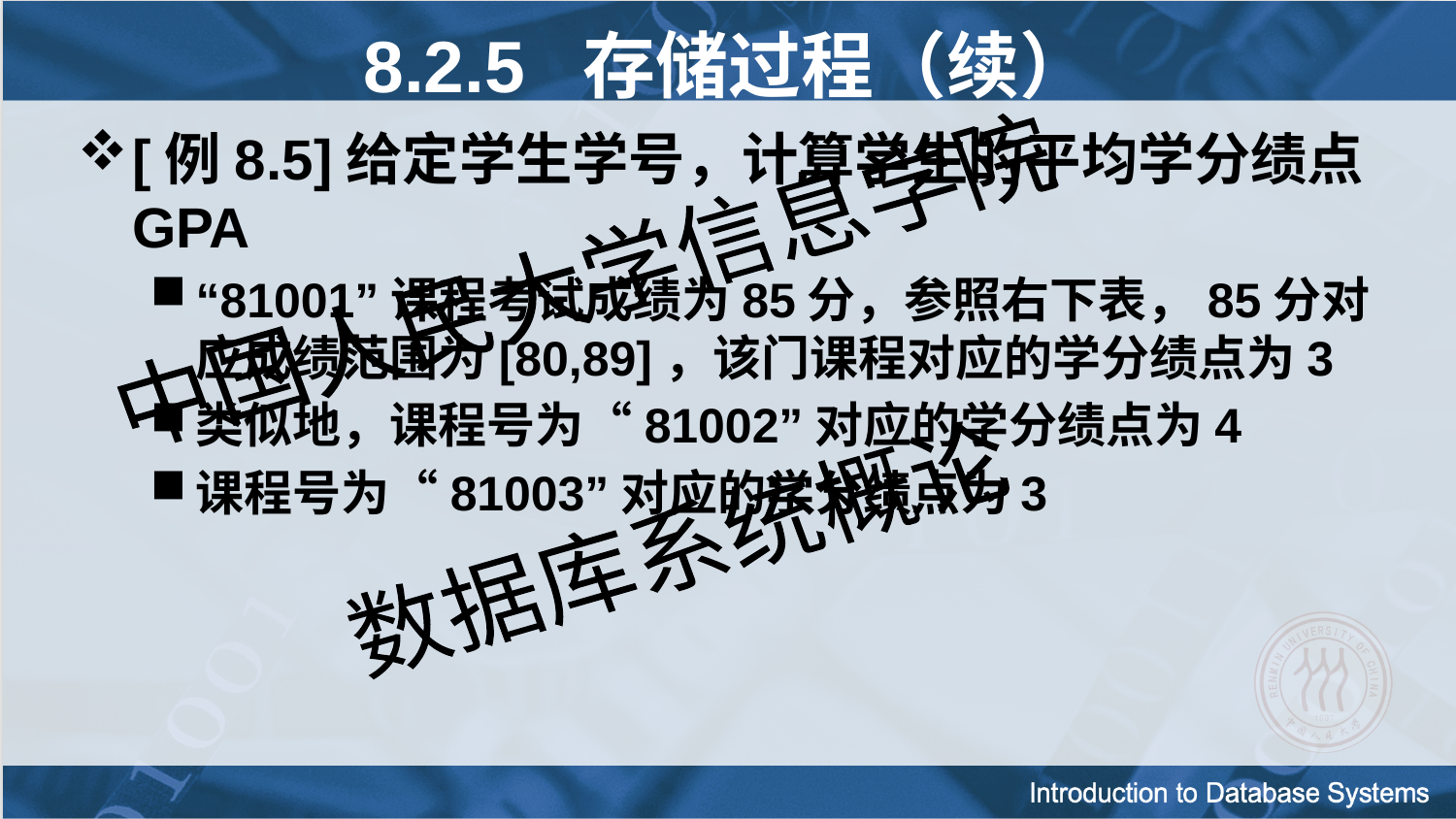

8.2.5  存储过程（续）
[例8.5]给定学生学号，计算学生的平均学分绩点GPA
“81001”课程考试成绩为85分，参照右下表，85分对应成绩范围为[80,89]，该门课程对应的学分绩点为3
类似地，课程号为“81002”对应的学分绩点为4
课程号为“81003”对应的学分绩点为3